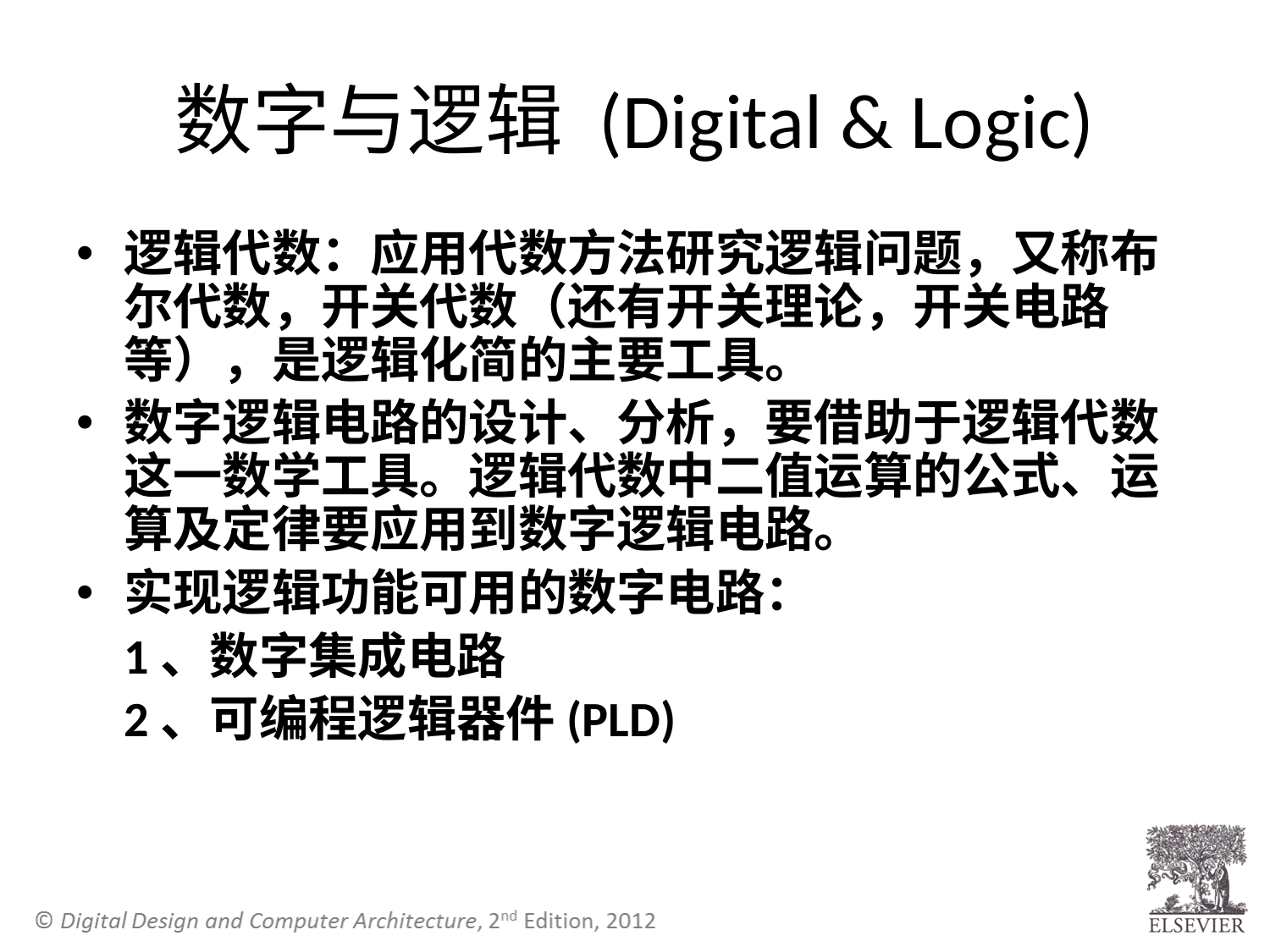

# 数字与逻辑 (Digital & Logic)
逻辑代数：应用代数方法研究逻辑问题，又称布尔代数，开关代数（还有开关理论，开关电路等），是逻辑化简的主要工具。
数字逻辑电路的设计、分析，要借助于逻辑代数这一数学工具。逻辑代数中二值运算的公式、运算及定律要应用到数字逻辑电路。
实现逻辑功能可用的数字电路：
	1、数字集成电路
	2、可编程逻辑器件(PLD)